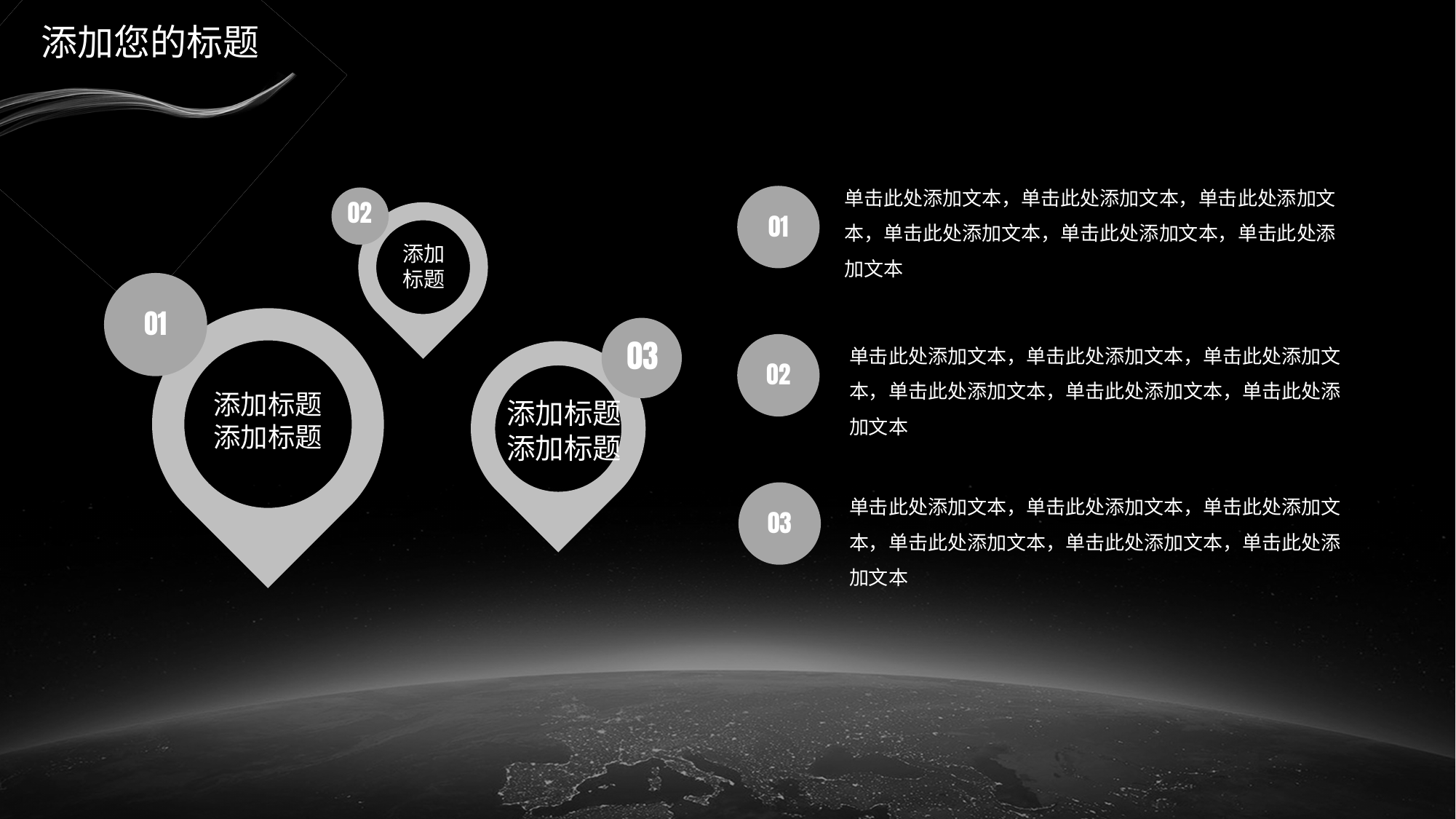

单击此处添加文本，单击此处添加文本，单击此处添加文本，单击此处添加文本，单击此处添加文本，单击此处添加文本
01

02

添加
标题
01

添加标题
添加标题

03

添加标题
添加标题
单击此处添加文本，单击此处添加文本，单击此处添加文本，单击此处添加文本，单击此处添加文本，单击此处添加文本
02
单击此处添加文本，单击此处添加文本，单击此处添加文本，单击此处添加文本，单击此处添加文本，单击此处添加文本
03